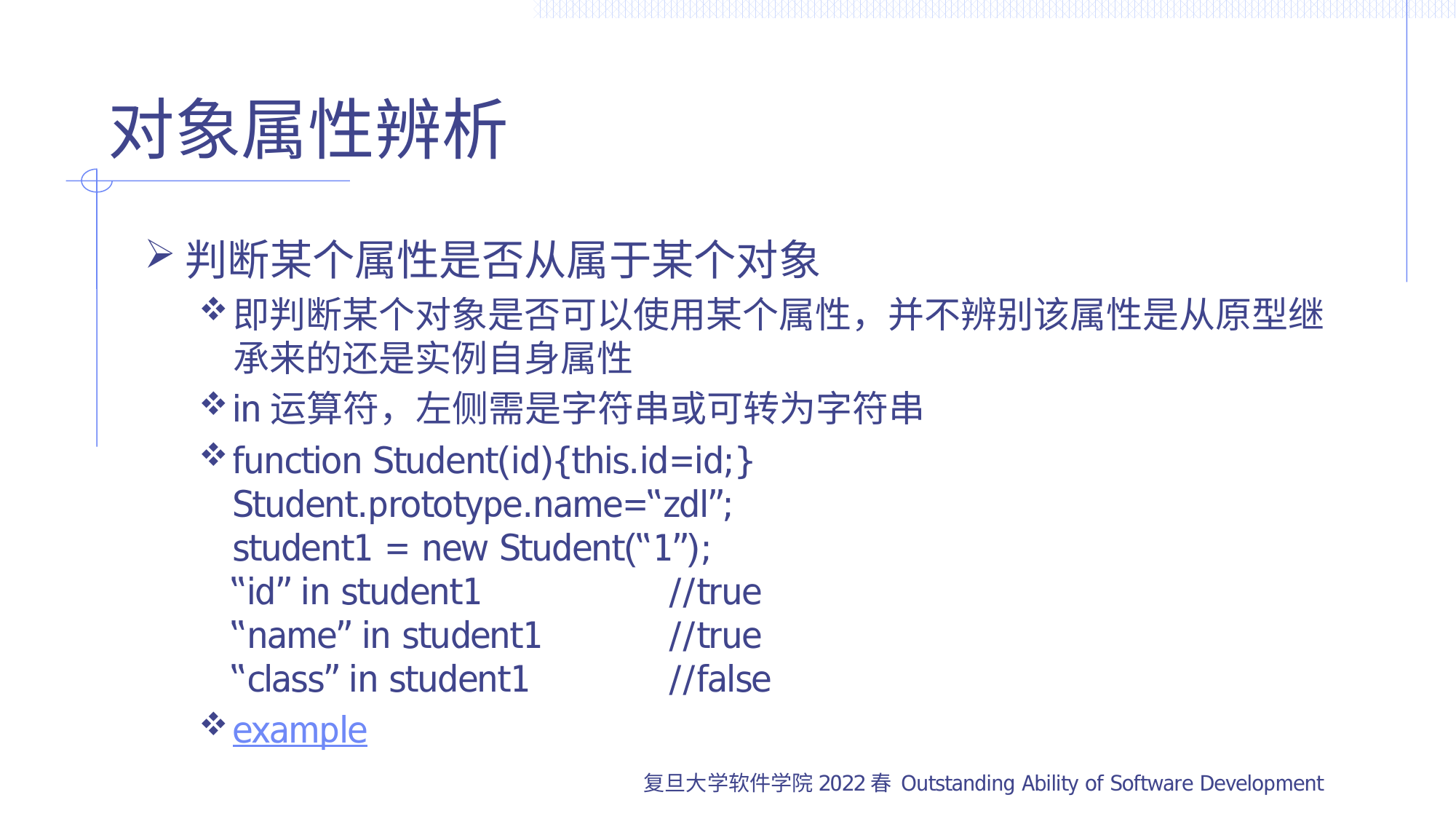

# 对象属性辨析
判断某个属性是否从属于某个对象
即判断某个对象是否可以使用某个属性，并不辨别该属性是从原型继承来的还是实例自身属性
in运算符，左侧需是字符串或可转为字符串
function Student(id){this.id=id;}
Student.prototype.name=“zdl”;
student1 = new Student(“1”);
“id” in student1		//true
“name” in student1		//true
“class” in student1		//false
example